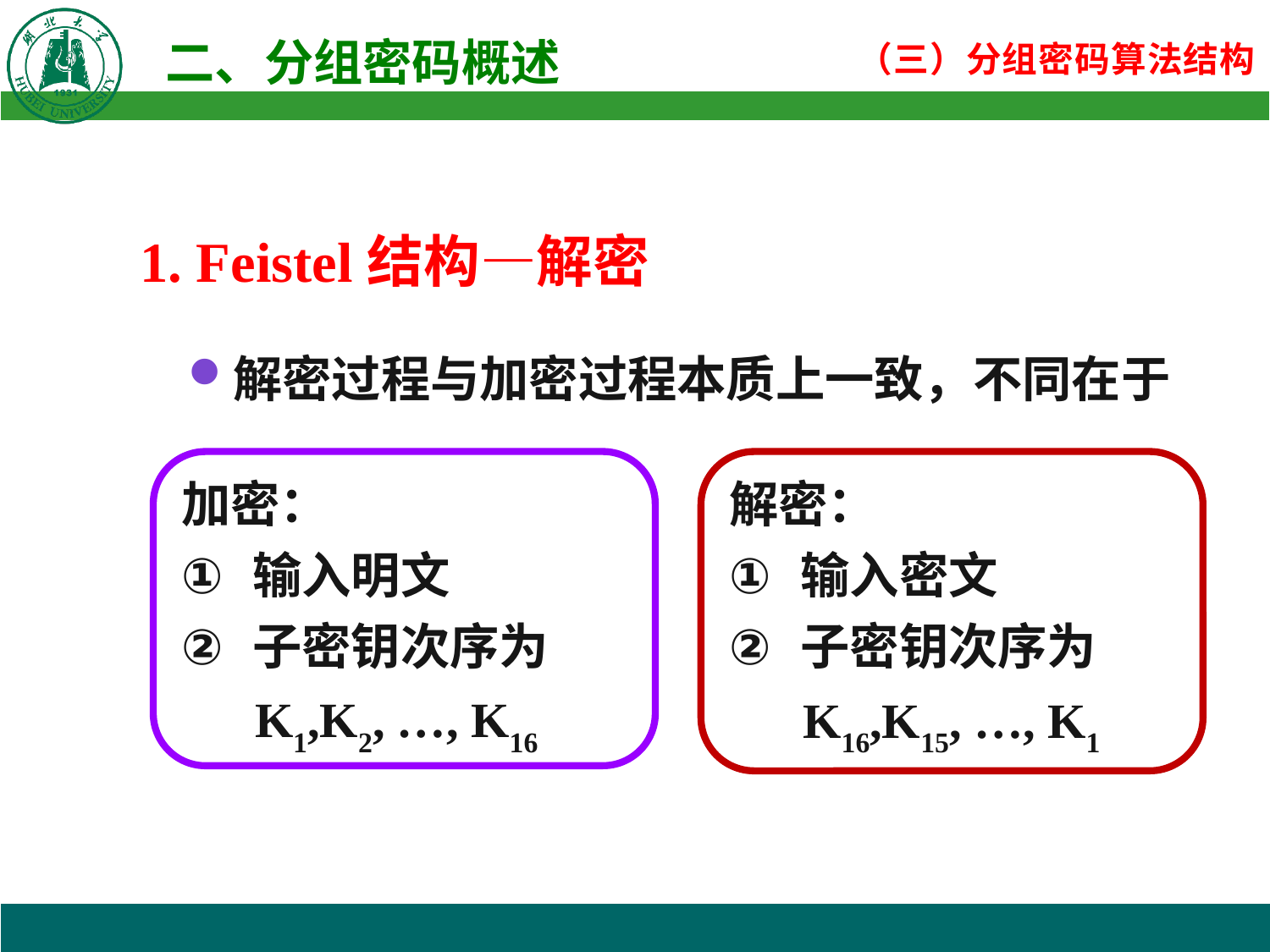

1. Feistel结构—解密
解密过程与加密过程本质上一致，不同在于
加密：
输入明文
子密钥次序为
      K1,K2, …, K16
解密：
输入密文
子密钥次序为
      K16,K15, …, K1